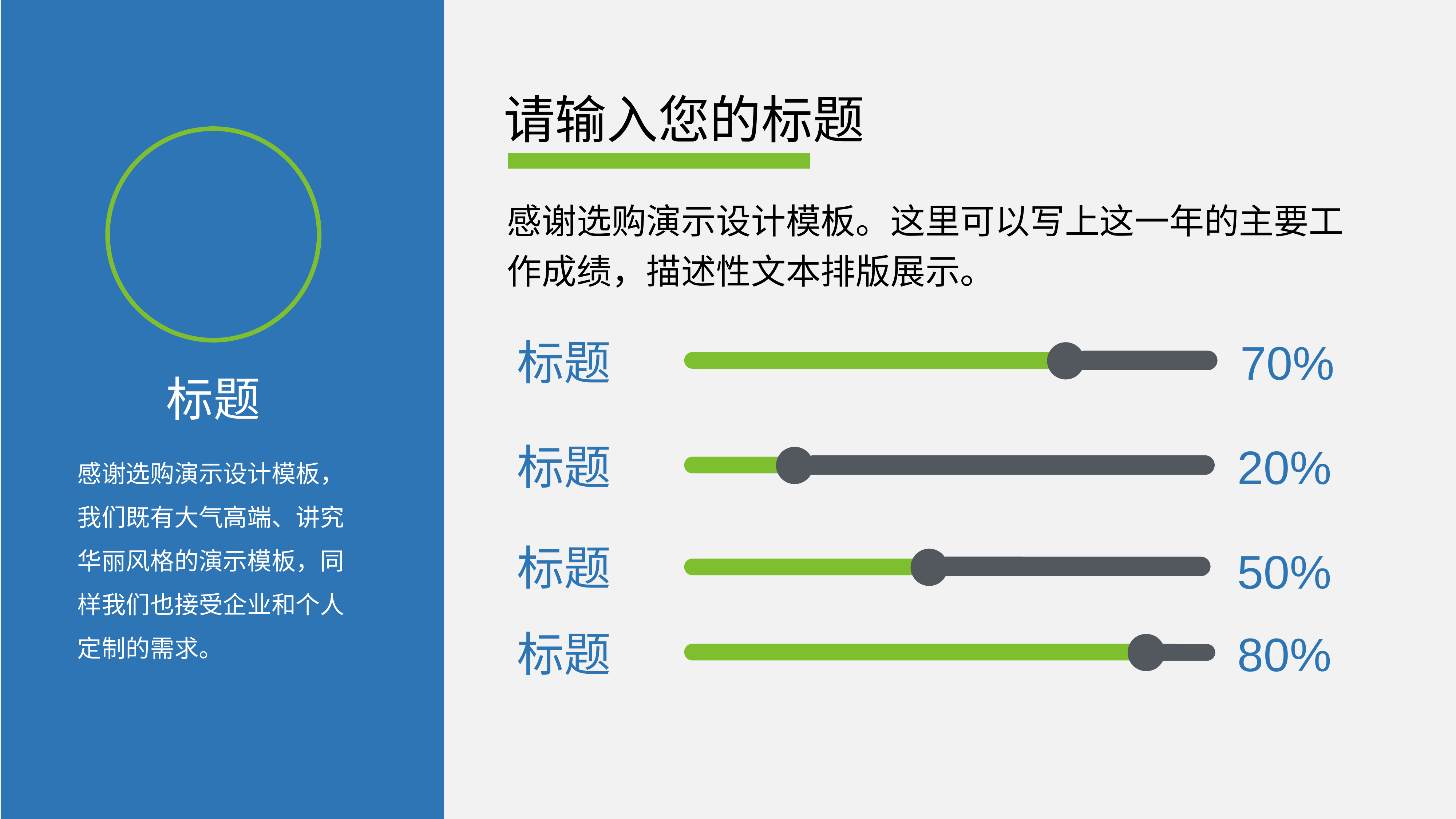

请输入您的标题

感谢选购演示设计模板。这里可以写上这一年的主要工作成绩，描述性文本排版展示。
标题
70%

标题
20%

标题
50%

标题
80%

标题
感谢选购演示设计模板，我们既有大气高端、讲究华丽风格的演示模板，同样我们也接受企业和个人定制的需求。